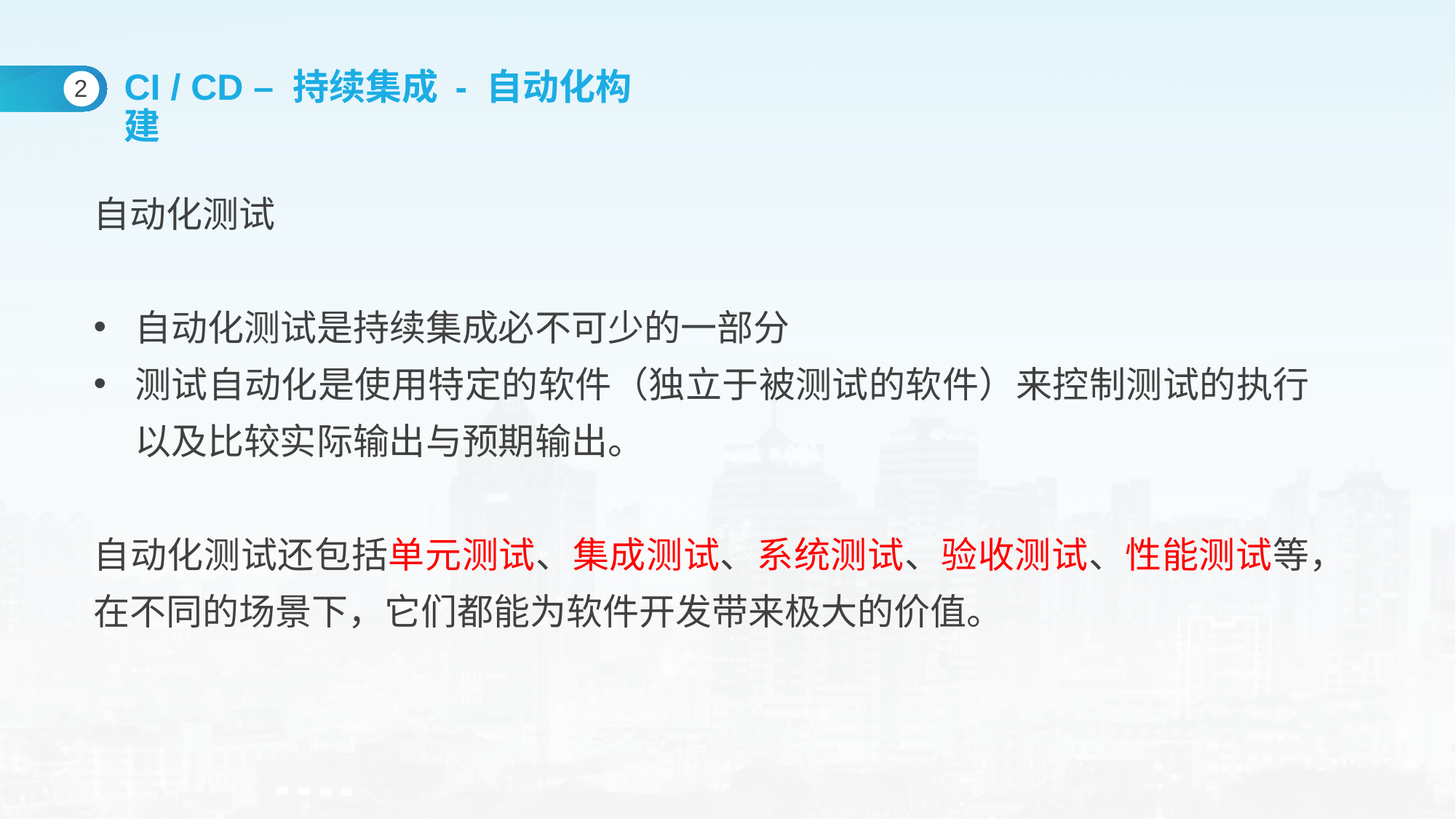

CI / CD – 持续集成 - 自动化构建
2
自动化测试

自动化测试是持续集成必不可少的一部分
测试自动化是使用特定的软件（独立于被测试的软件）来控制测试的执行以及比较实际输出与预期输出。

自动化测试还包括单元测试、集成测试、系统测试、验收测试、性能测试等，在不同的场景下，它们都能为软件开发带来极大的价值。